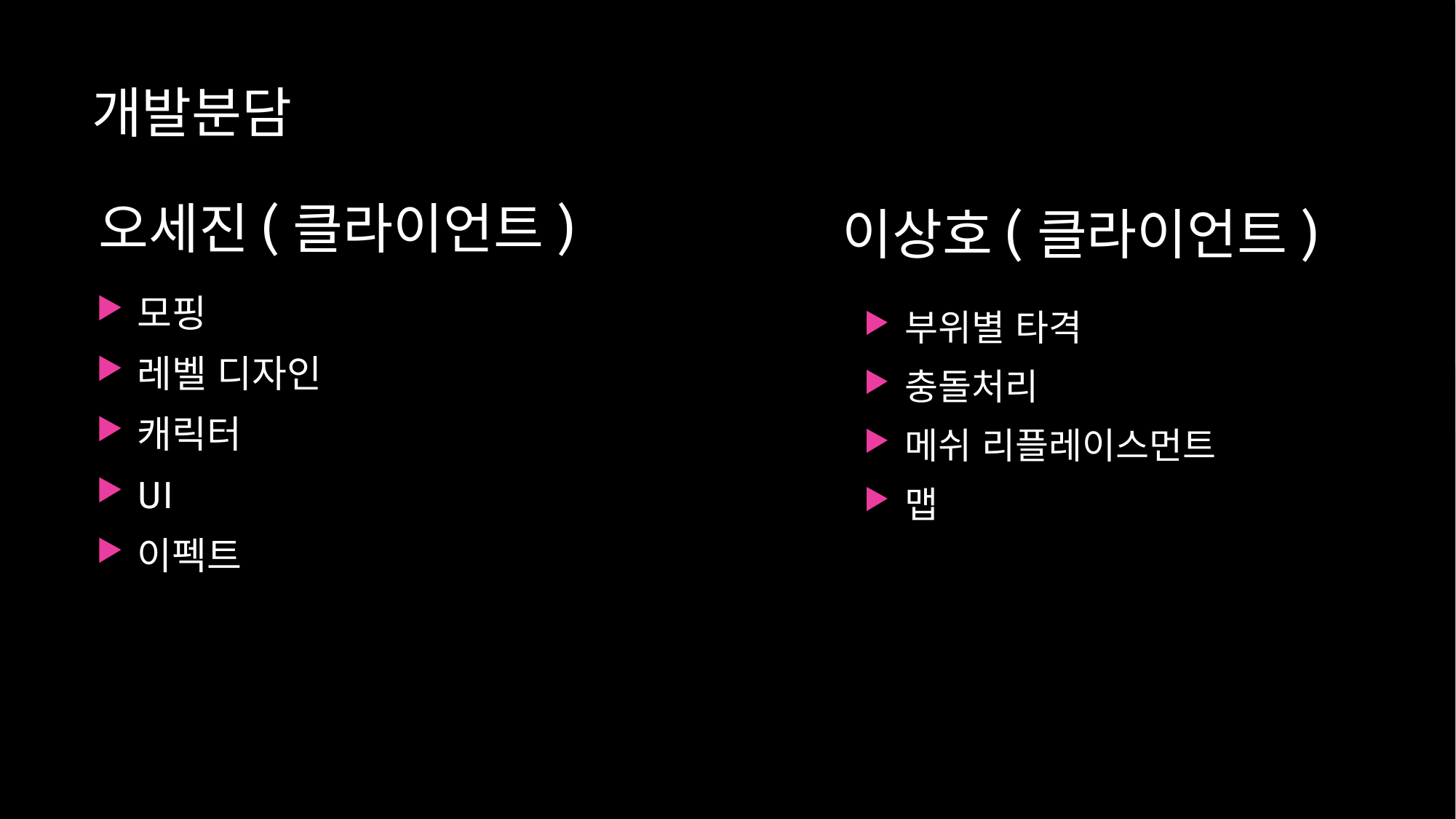

# 개발분담
오세진(클라이언트)
이상호(클라이언트)
모핑
레벨 디자인
캐릭터
UI
이펙트

부위별 타격
충돌처리
메쉬 리플레이스먼트
맵